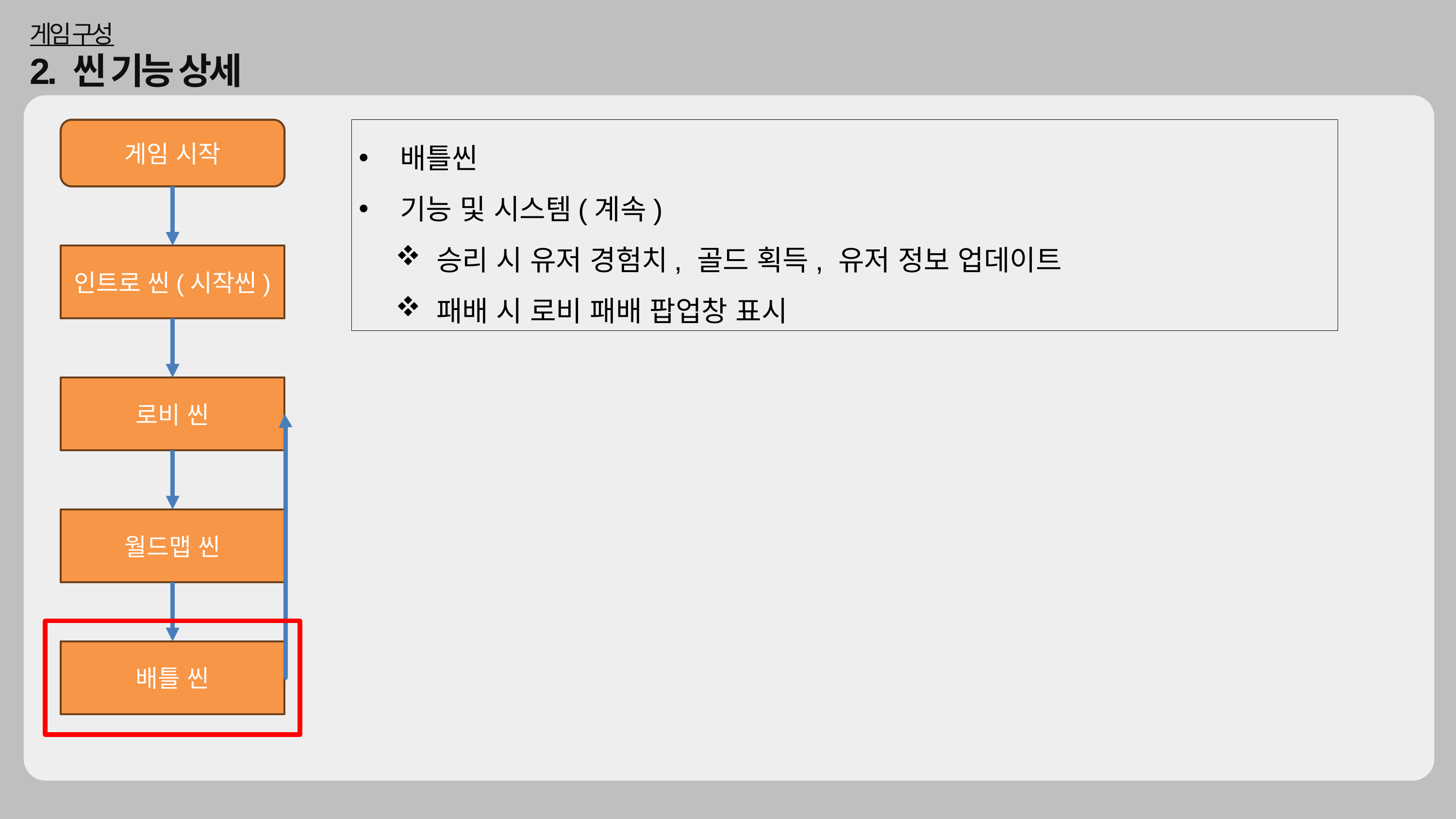

게임 구성
2. 씬 기능 상세

게임 시작
인트로 씬(시작씬)
로비 씬
월드맵 씬
배틀 씬
배틀씬
기능 및 시스템(계속)
승리 시 유저 경험치, 골드 획득, 유저 정보 업데이트
패배 시 로비 패배 팝업창 표시